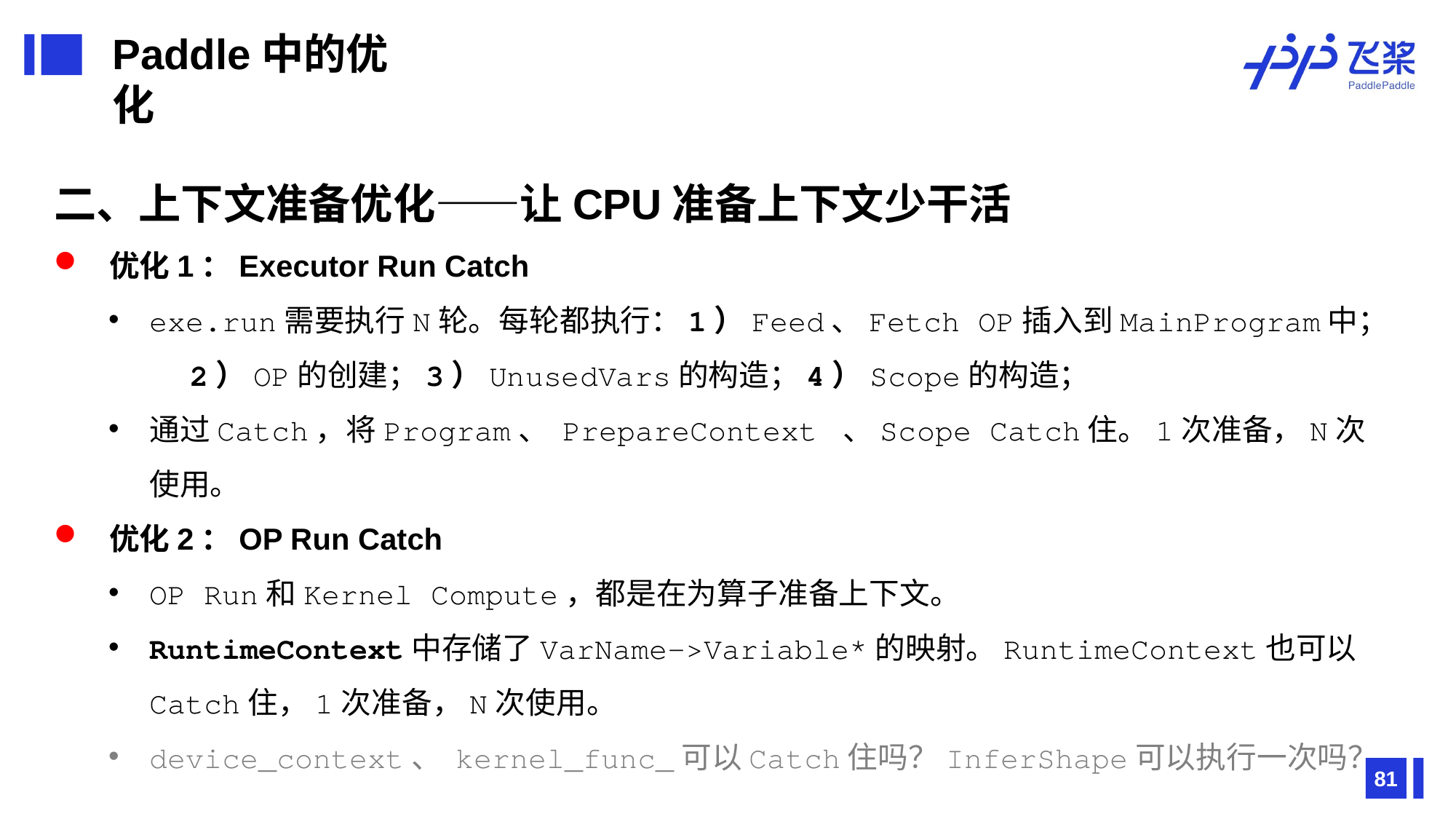

Paddle中的优化
二、上下文准备优化——让CPU准备上下文少干活
 优化1：Executor Run Catch
exe.run需要执行N轮。每轮都执行：1）Feed、Fetch OP插入到MainProgram中；     2）OP的创建；3）UnusedVars的构造；4）Scope的构造；
通过Catch，将Program、 PrepareContext 、Scope Catch住。1次准备，N次使用。
 优化2：OP Run Catch
OP Run和Kernel Compute，都是在为算子准备上下文。
RuntimeContext中存储了VarName->Variable*的映射。RuntimeContext也可以Catch住，1次准备，N次使用。
device_context、 kernel_func_可以Catch住吗？InferShape可以执行一次吗？
81